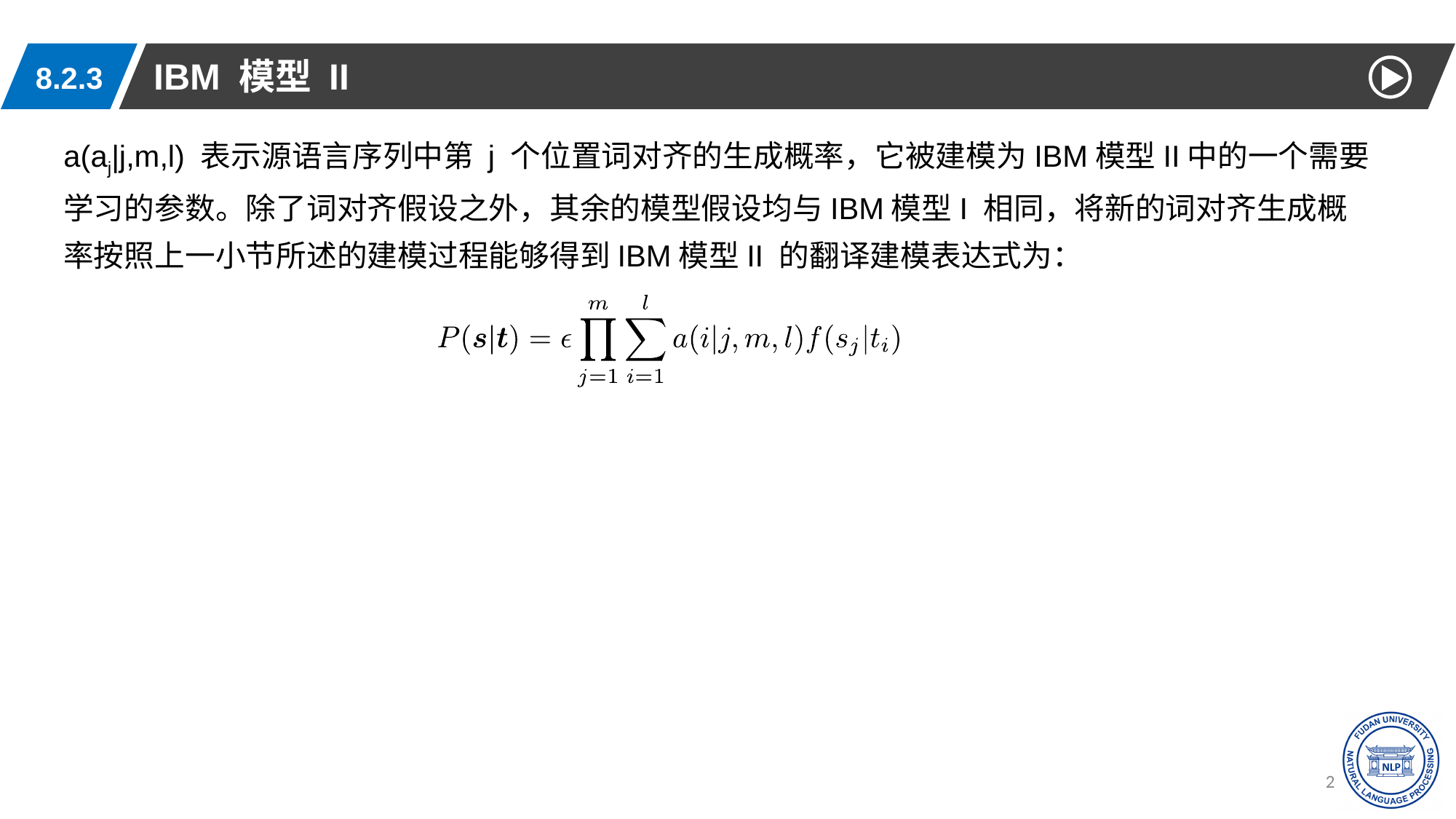

IBM 模型 II
8.2.3

a(aj|j,m,l) 表示源语言序列中第 j 个位置词对齐的生成概率，它被建模为IBM模型II中的一个需要学习的参数。除了词对齐假设之外，其余的模型假设均与IBM模型I 相同，将新的词对齐生成概率按照上一小节所述的建模过程能够得到IBM模型II 的翻译建模表达式为：

28